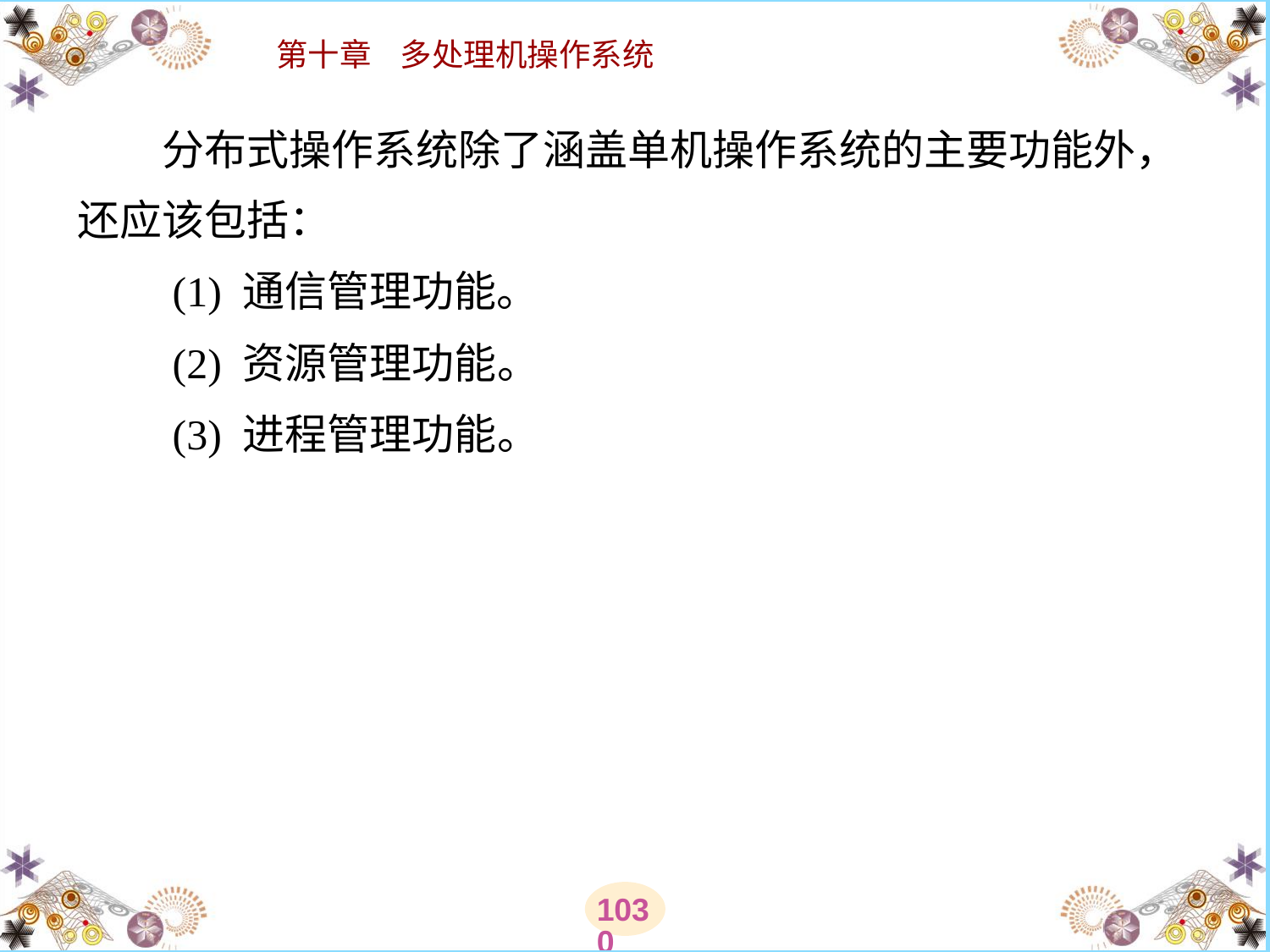

# 分布式操作系统除了涵盖单机操作系统的主要功能外，还应该包括： 　　(1) 通信管理功能。 　　(2) 资源管理功能。 　　(3) 进程管理功能。